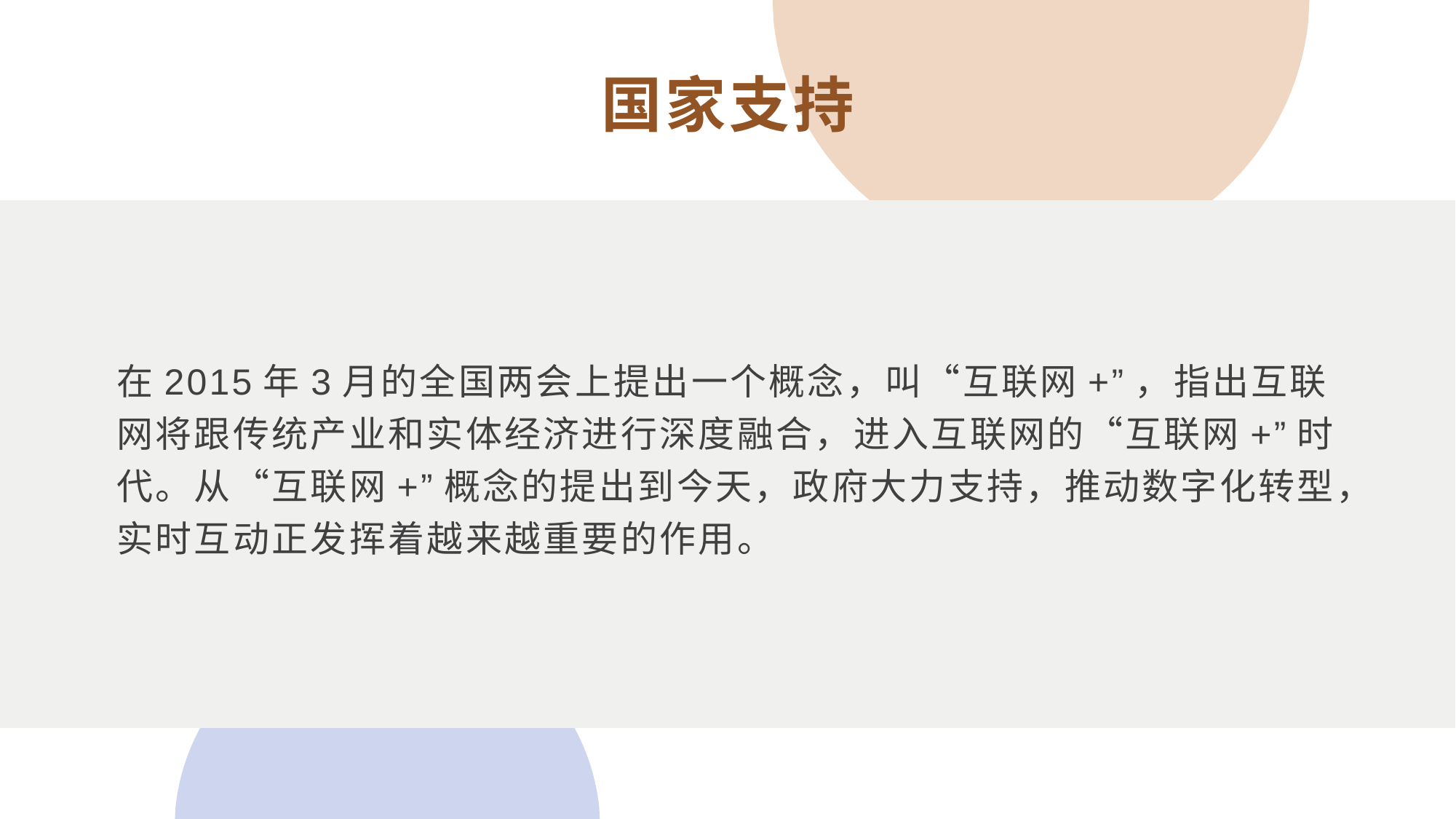

国家支持

在2015年3月的全国两会上提出一个概念，叫“互联网+”，指出互联网将跟传统产业和实体经济进行深度融合，进入互联网的“互联网+”时代。从“互联网+”概念的提出到今天，政府大力支持，推动数字化转型，实时互动正发挥着越来越重要的作用。